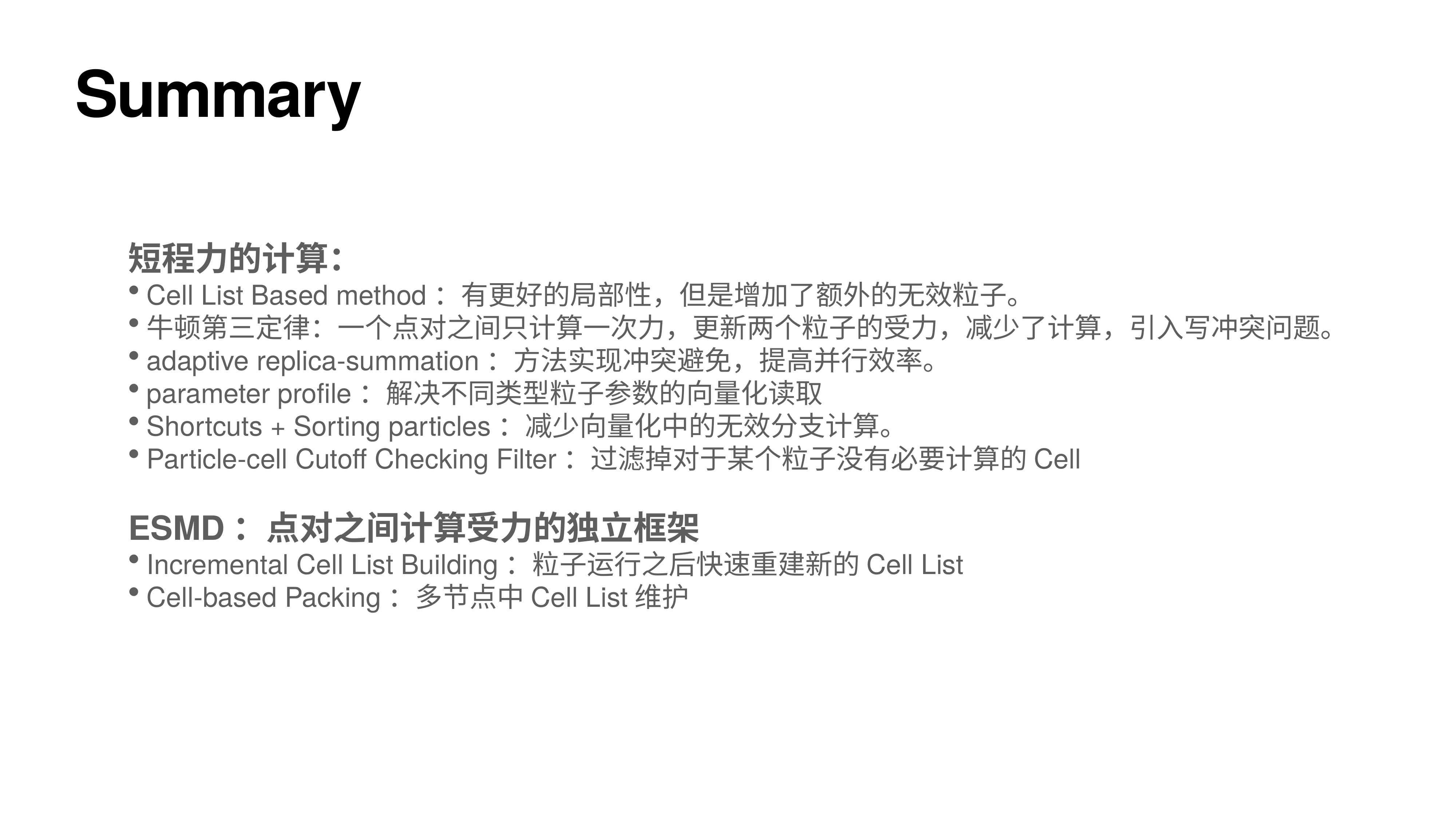

# Summary
短程力的计算：
Cell List Based method：有更好的局部性，但是增加了额外的无效粒子。
牛顿第三定律：一个点对之间只计算一次力，更新两个粒子的受力，减少了计算，引入写冲突问题。
adaptive replica-summation：方法实现冲突避免，提高并行效率。
parameter proﬁle：解决不同类型粒子参数的向量化读取
Shortcuts + Sorting particles：减少向量化中的无效分支计算。
Particle-cell Cutoff Checking Filter：过滤掉对于某个粒子没有必要计算的Cell

ESMD：点对之间计算受力的独立框架
Incremental Cell List Building：粒子运行之后快速重建新的Cell List
Cell-based Packing：多节点中Cell List维护